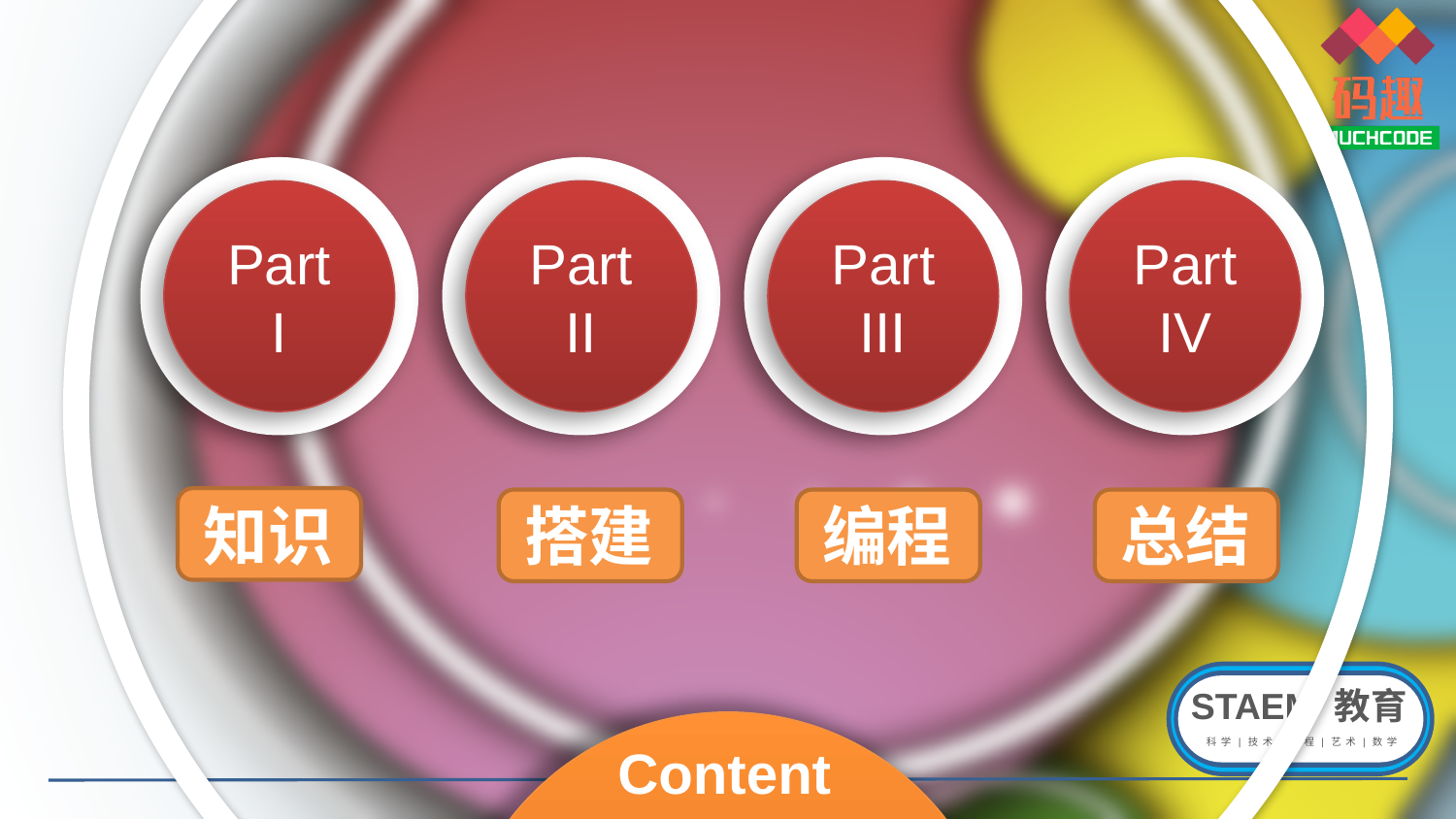

Part
I

Part
II

Part
III

Part
IV

知识
搭建
编程
总结

Content